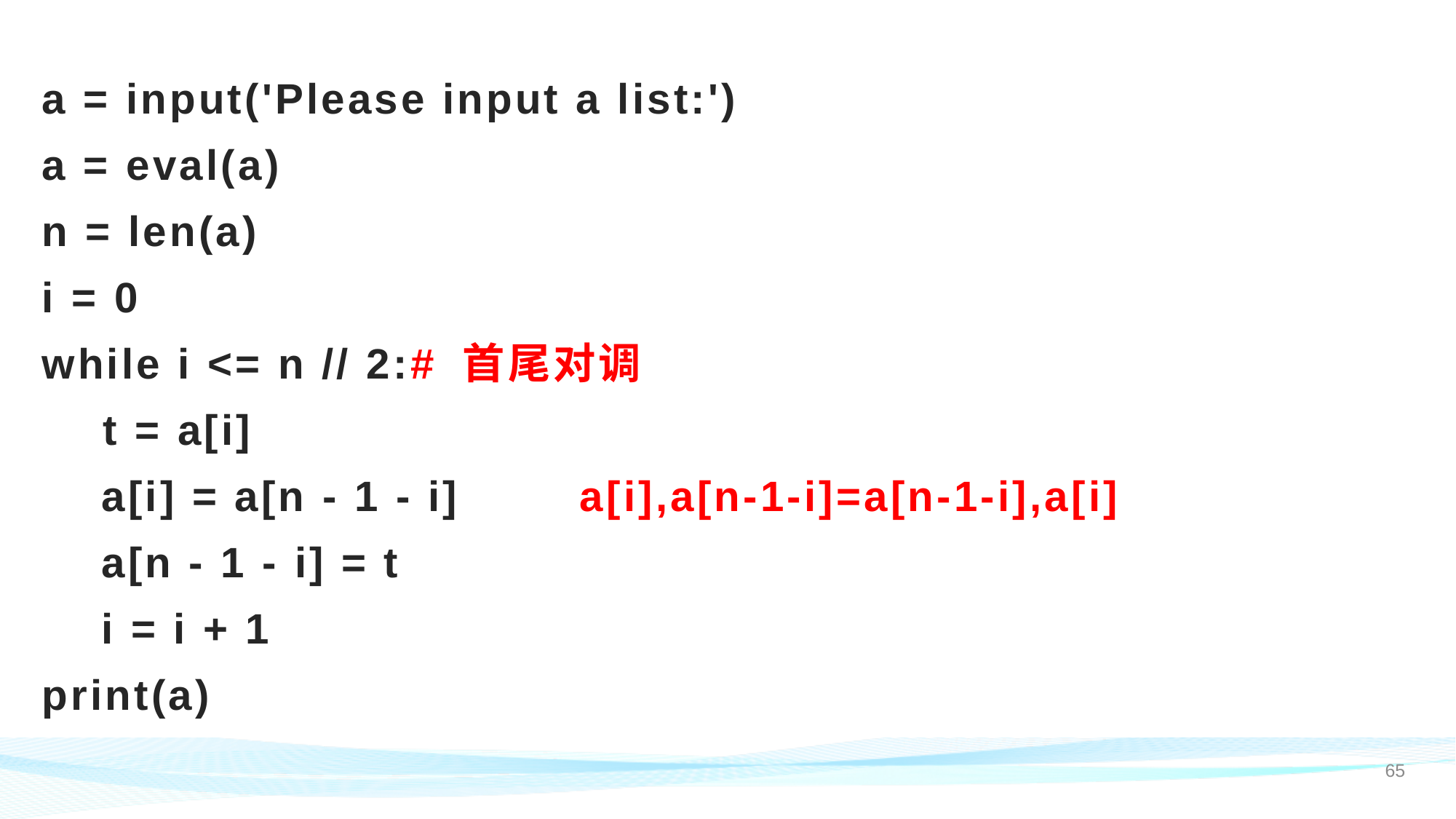

# a = input('Please input a list:') a = eval(a) n = len(a) i = 0 while i <= n // 2:# 首尾对调 t = a[i] a[i] = a[n - 1 - i]        a[i],a[n-1-i]=a[n-1-i],a[i] a[n - 1 - i] = t i = i + 1 print(a)
65
65